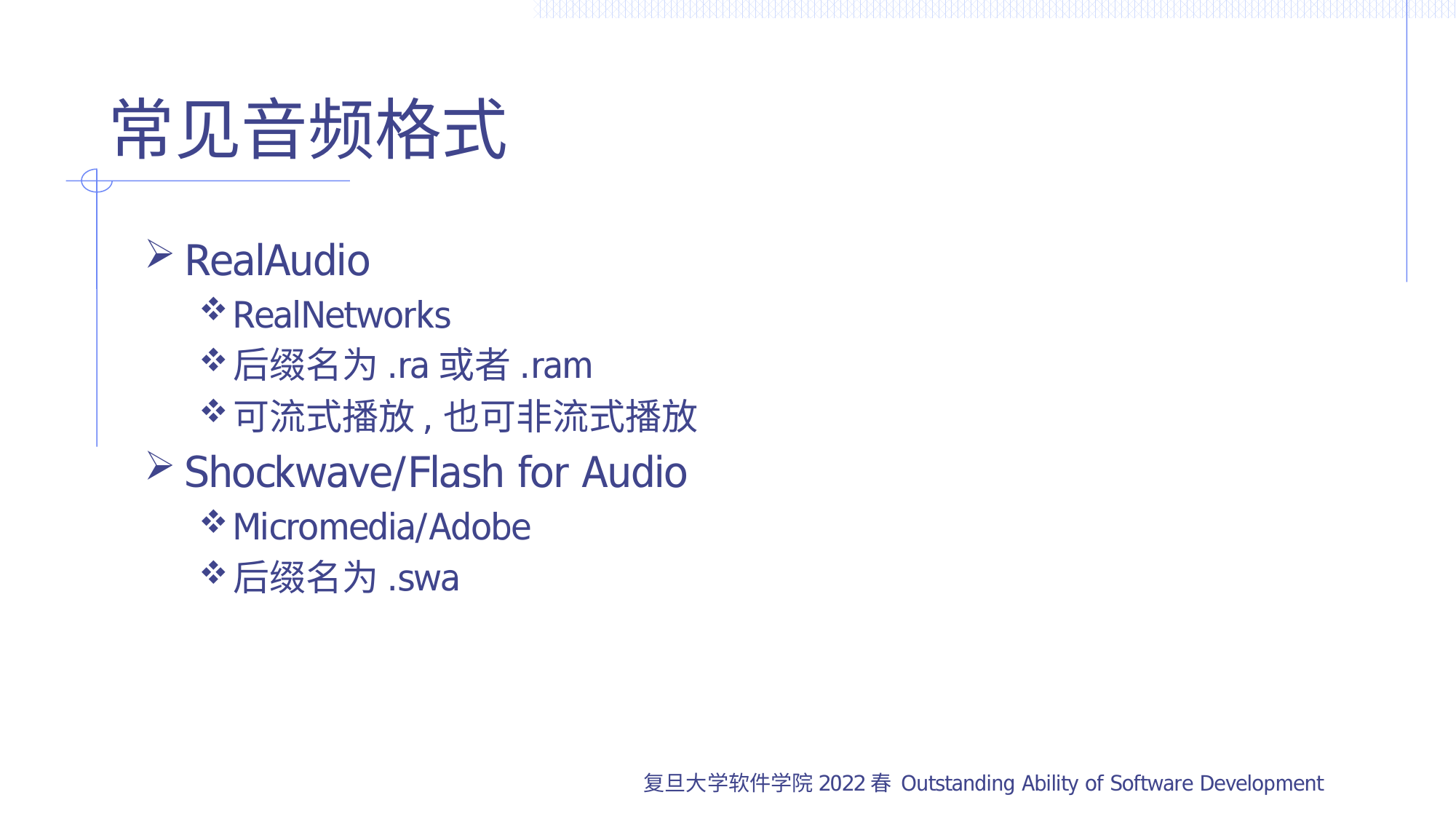

# 常见音频格式
RealAudio
RealNetworks
后缀名为.ra或者.ram
可流式播放,也可非流式播放
Shockwave/Flash for Audio
Micromedia/Adobe
后缀名为.swa